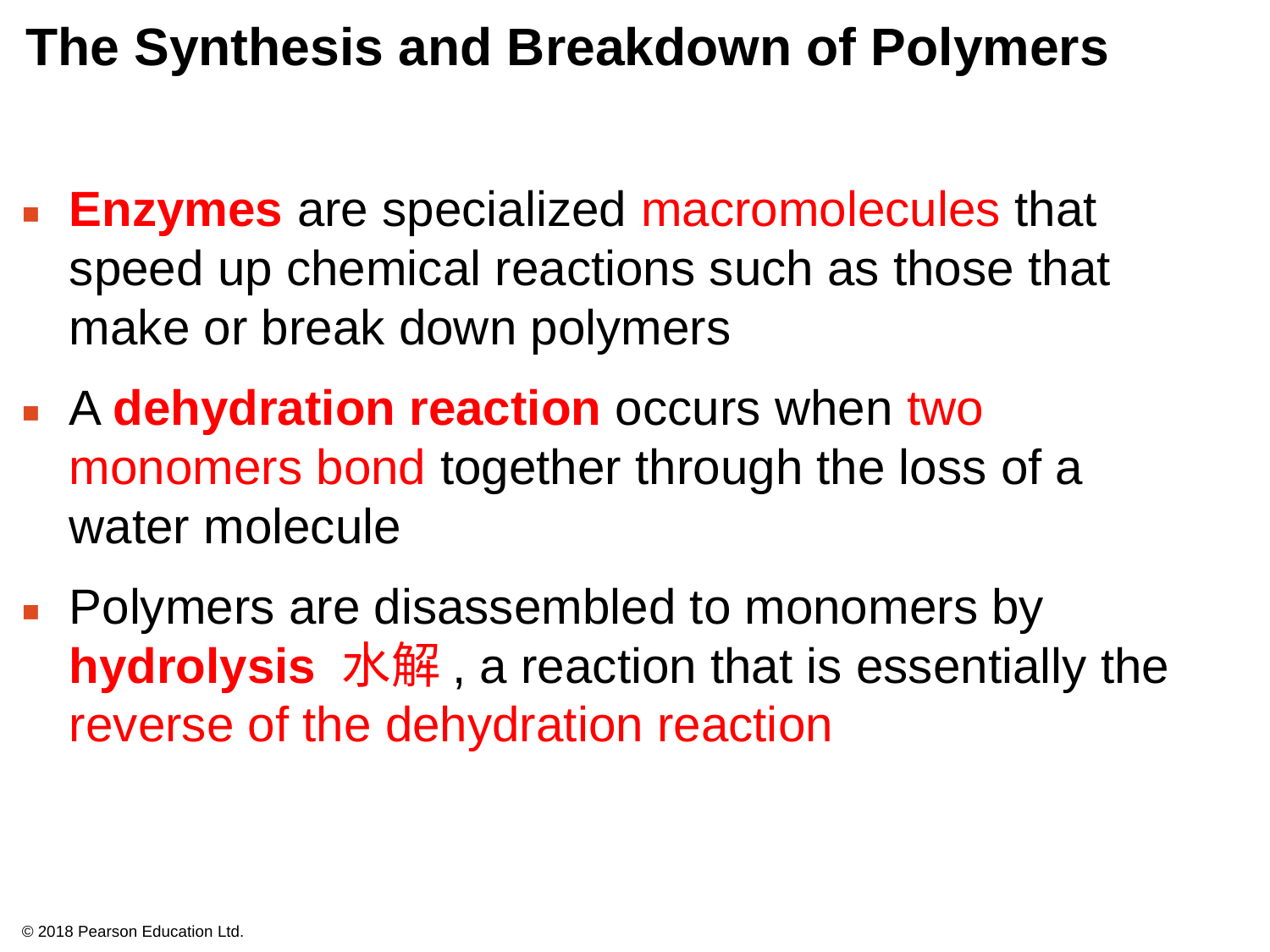

# The Synthesis and Breakdown of Polymers
Enzymes are specialized macromolecules that speed up chemical reactions such as those that make or break down polymers
A dehydration reaction occurs when two monomers bond together through the loss of a
water molecule
Polymers are disassembled to monomers by hydrolysis 水解, a reaction that is essentially the reverse of the dehydration reaction
© 2018 Pearson Education Ltd.